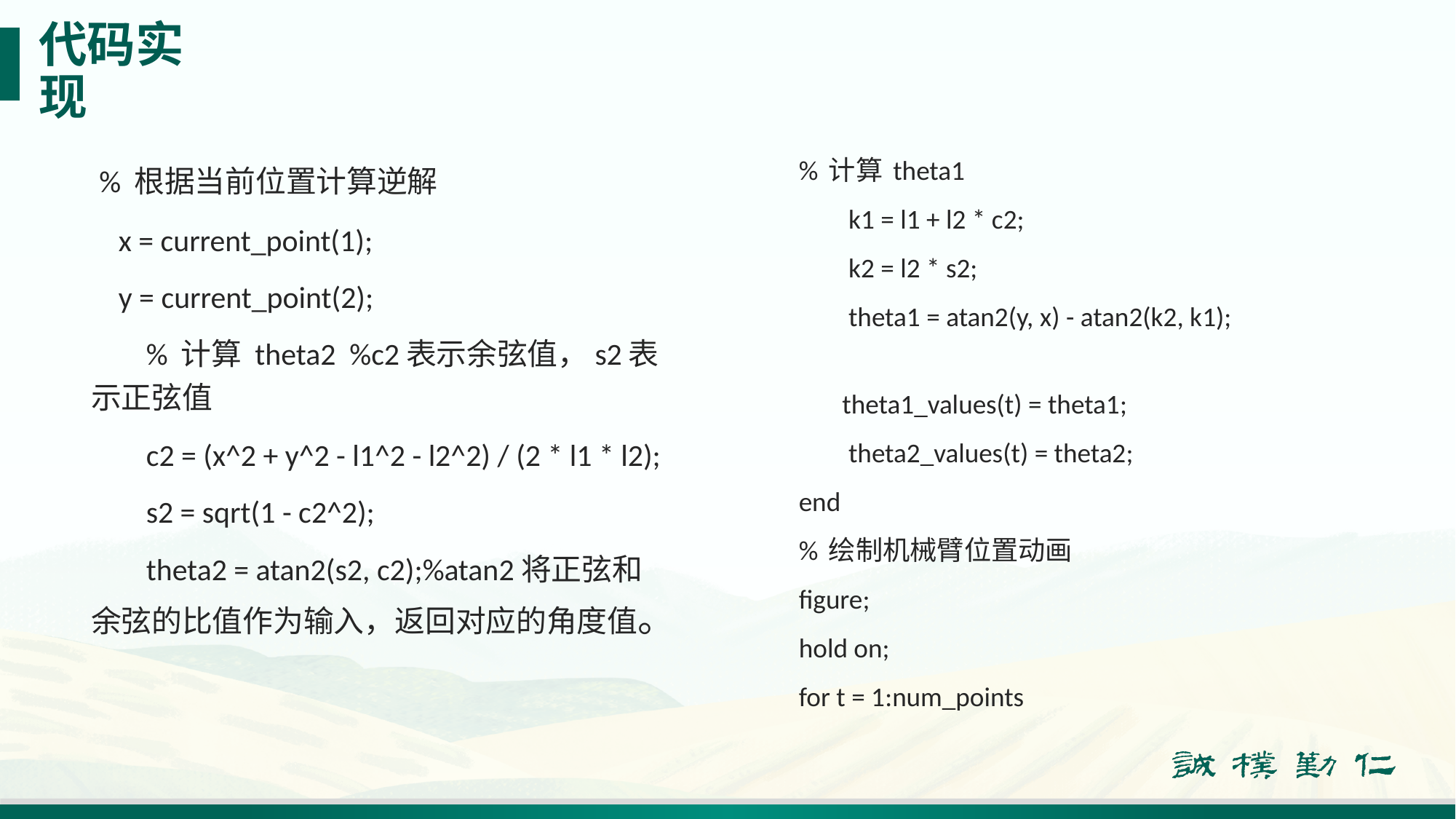

# 代码实现
 % 根据当前位置计算逆解
    x = current_point(1);
    y = current_point(2);
        % 计算 theta2  %c2表示余弦值，s2表示正弦值
        c2 = (x^2 + y^2 - l1^2 - l2^2) / (2 * l1 * l2);
        s2 = sqrt(1 - c2^2);
        theta2 = atan2(s2, c2);%atan2将正弦和余弦的比值作为输入，返回对应的角度值。
% 计算 theta1
        k1 = l1 + l2 * c2;
        k2 = l2 * s2;
        theta1 = atan2(y, x) - atan2(k2, k1);
       theta1_values(t) = theta1;
        theta2_values(t) = theta2;
end
% 绘制机械臂位置动画
figure;
hold on;
for t = 1:num_points